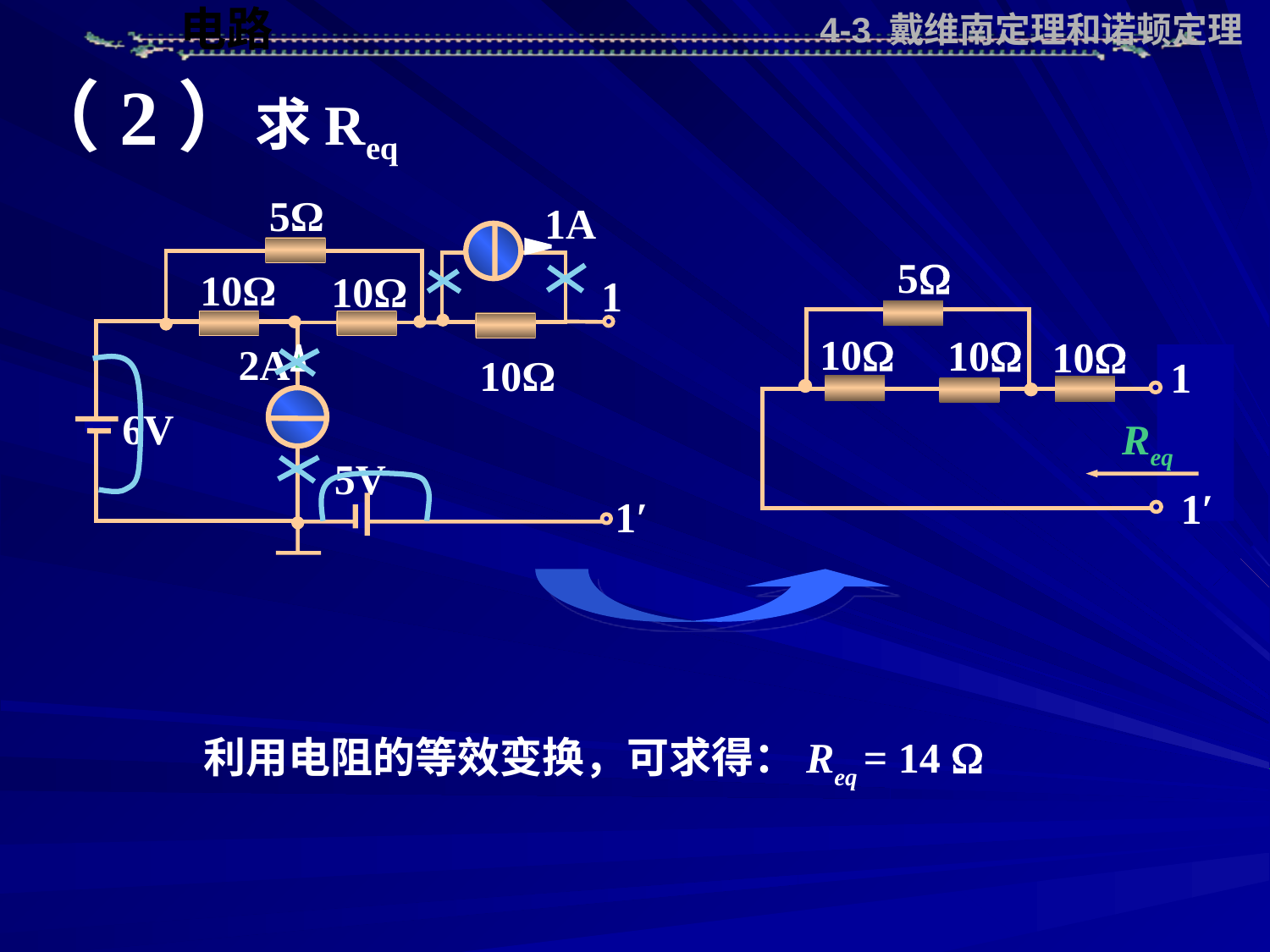

4-3 戴维南定理和诺顿定理
（2）求Req
5Ω
1A

10Ω
10Ω
1

2A

10Ω

6V

5V
1′

5Ω

10Ω
10Ω
10Ω

1

Req

1′

利用电阻的等效变换，可求得：Req = 14 Ω